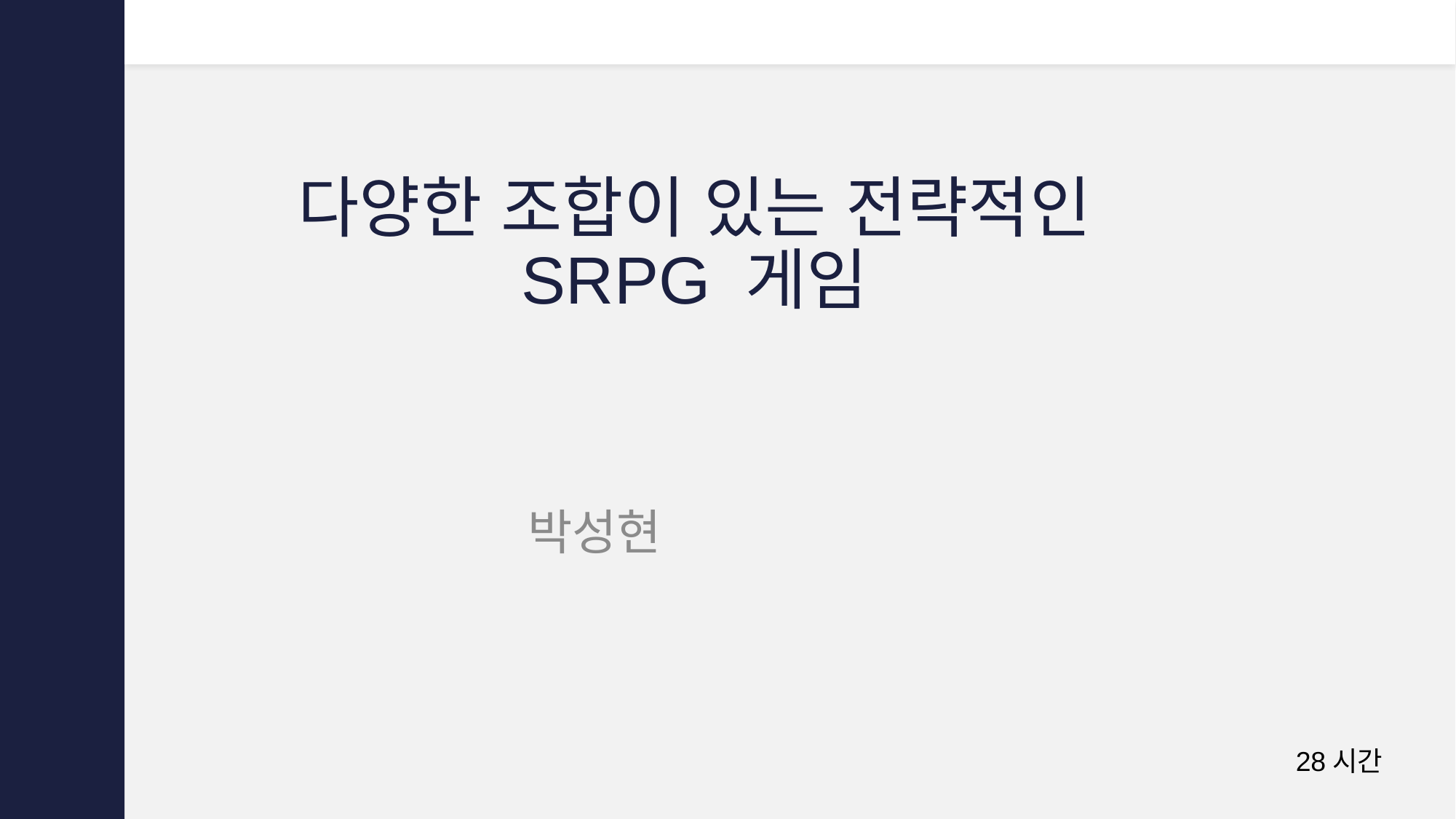

# 다양한 조합이 있는 전략적인 SRPG 게임
박성현
28시간